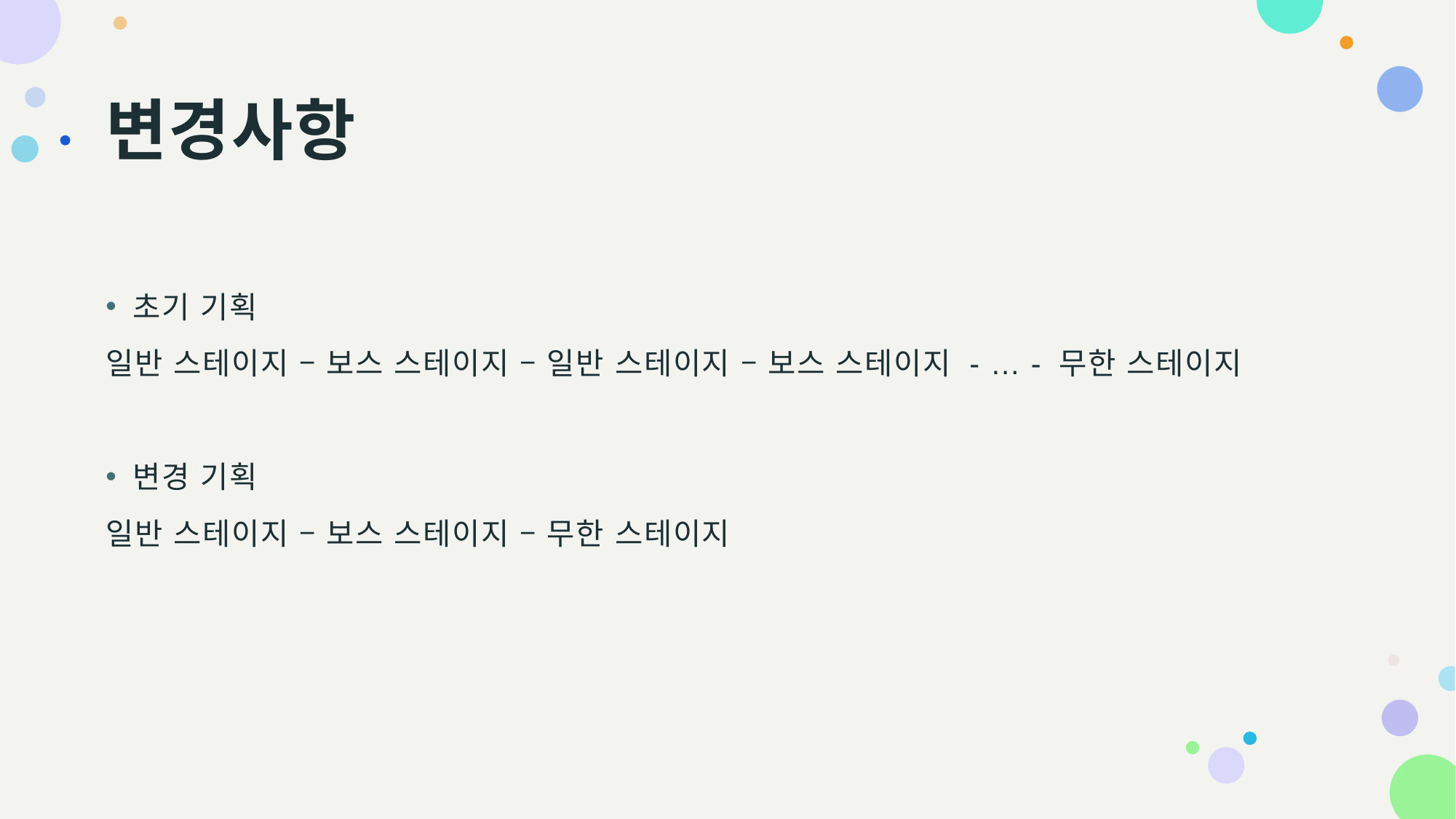

# 변경사항

초기 기획
일반 스테이지 – 보스 스테이지 – 일반 스테이지 – 보스 스테이지 - … - 무한 스테이지

변경 기획
일반 스테이지 – 보스 스테이지 – 무한 스테이지